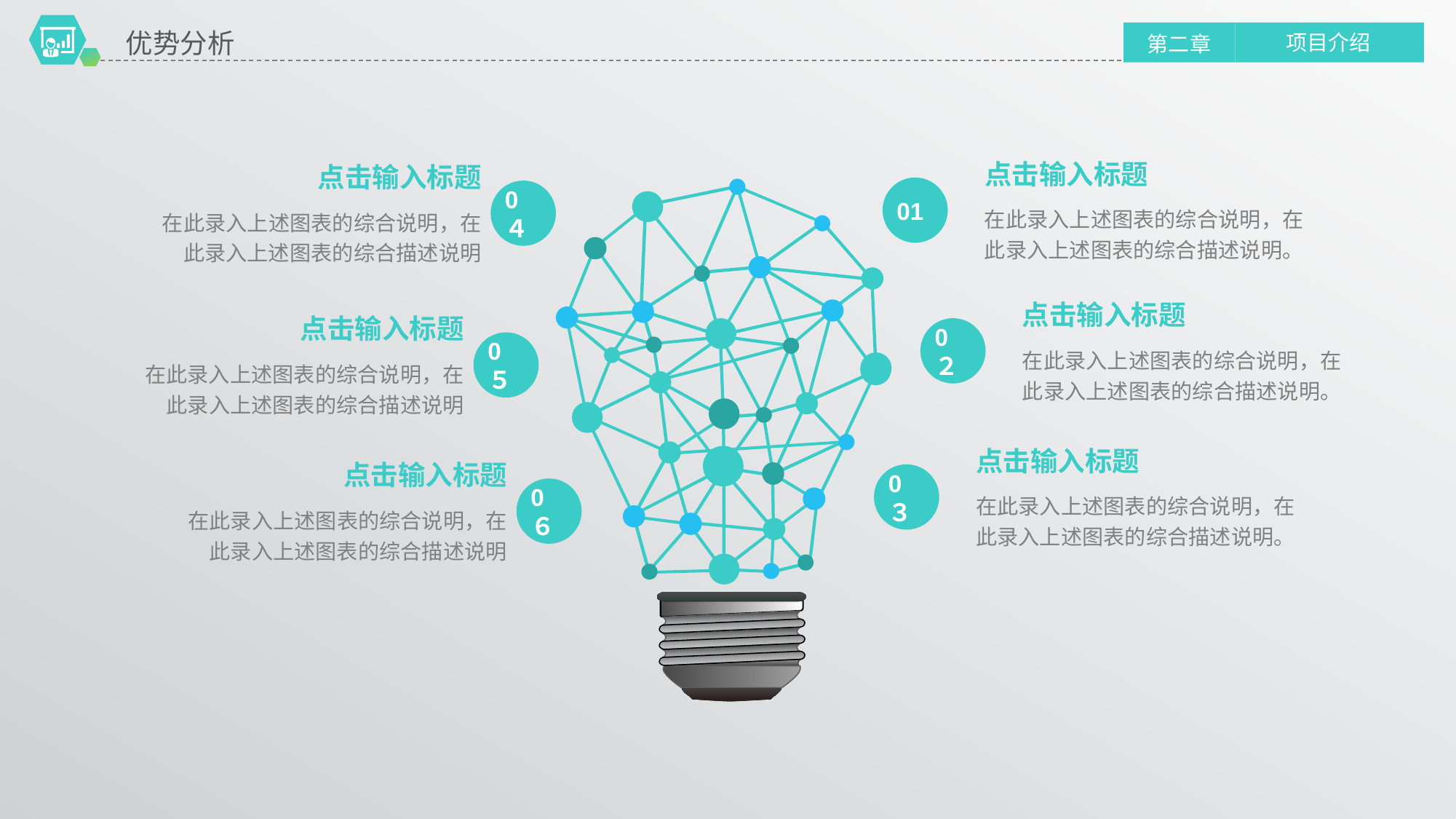

优势分析
项目介绍
第二章

点击输入标题
点击输入标题

01
0４
在此录入上述图表的综合说明，在此录入上述图表的综合描述说明。
在此录入上述图表的综合说明，在此录入上述图表的综合描述说明
点击输入标题
点击输入标题

0２

在此录入上述图表的综合说明，在此录入上述图表的综合描述说明。
0５
在此录入上述图表的综合说明，在此录入上述图表的综合描述说明
点击输入标题
点击输入标题

0３

在此录入上述图表的综合说明，在此录入上述图表的综合描述说明。
0６
在此录入上述图表的综合说明，在此录入上述图表的综合描述说明
延时符